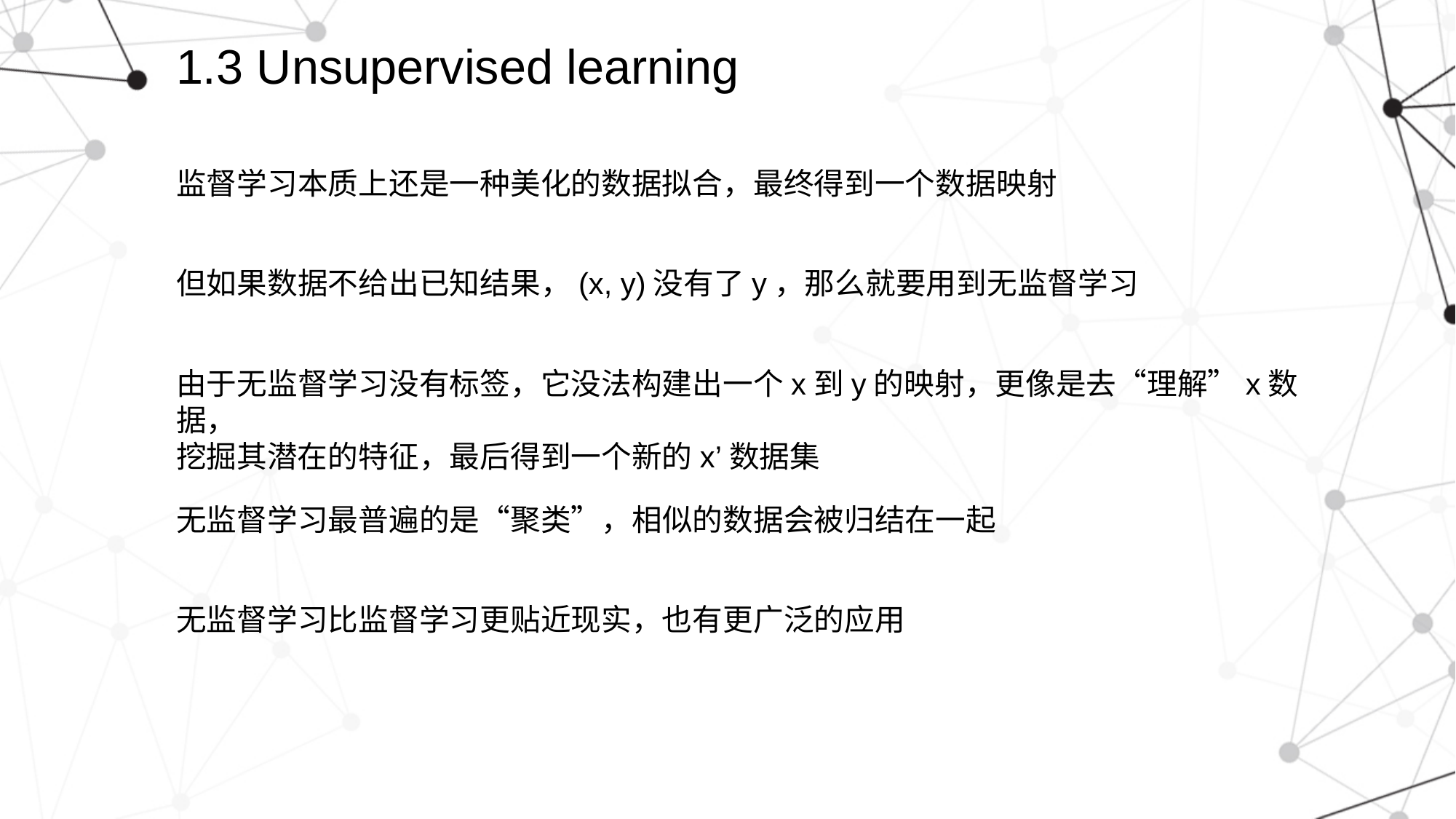

# 1.3 Unsupervised learning
监督学习本质上还是一种美化的数据拟合，最终得到一个数据映射
但如果数据不给出已知结果，(x, y)没有了y，那么就要用到无监督学习
由于无监督学习没有标签，它没法构建出一个x到y的映射，更像是去“理解”x数据，
挖掘其潜在的特征，最后得到一个新的x’数据集
无监督学习最普遍的是“聚类”，相似的数据会被归结在一起
无监督学习比监督学习更贴近现实，也有更广泛的应用